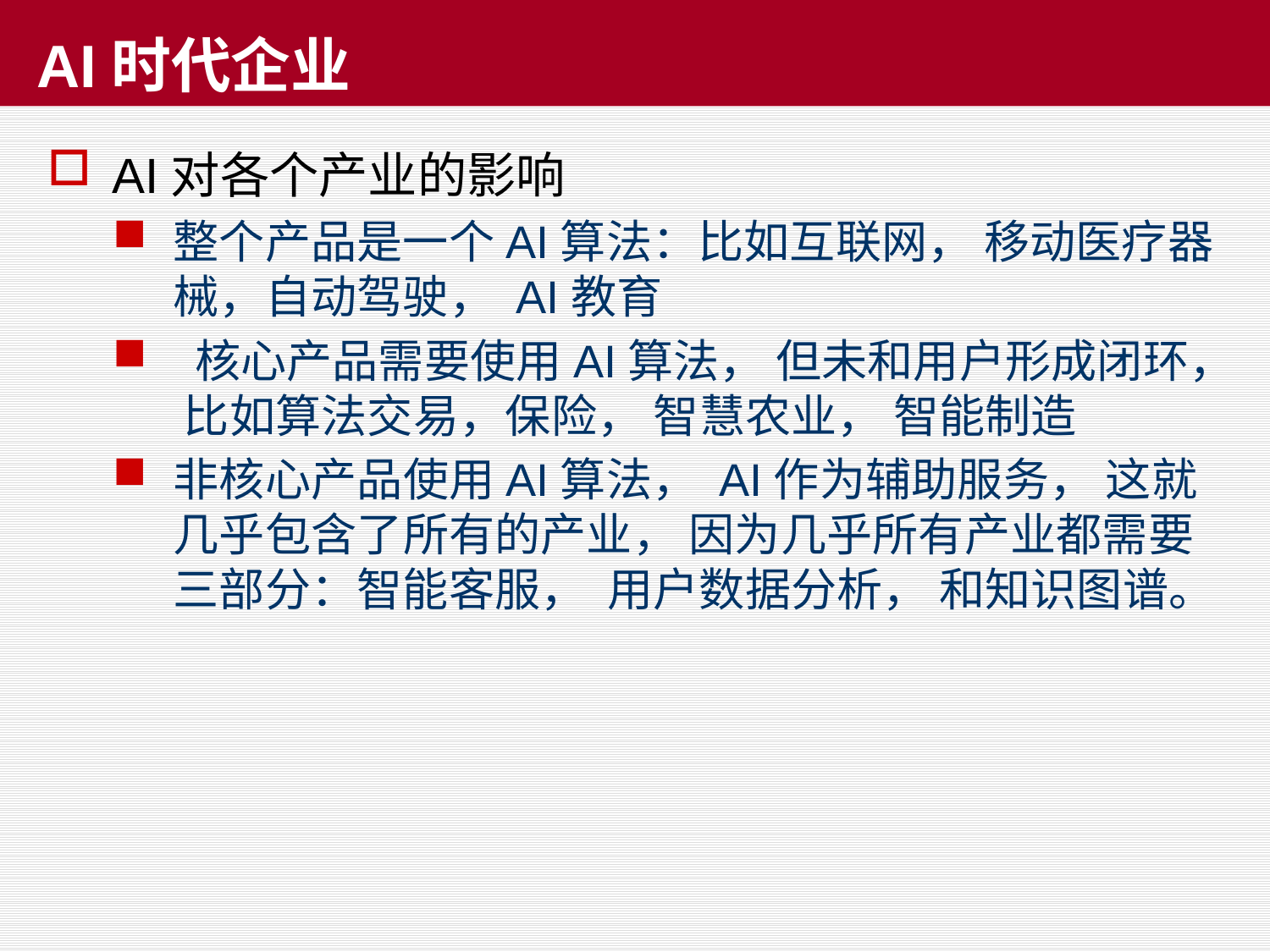

# AI时代企业
AI对各个产业的影响
整个产品是一个AI算法：比如互联网， 移动医疗器械，自动驾驶， AI教育
 核心产品需要使用AI算法， 但未和用户形成闭环， 比如算法交易，保险， 智慧农业， 智能制造
非核心产品使用AI算法， AI作为辅助服务， 这就几乎包含了所有的产业， 因为几乎所有产业都需要三部分：智能客服，  用户数据分析， 和知识图谱。